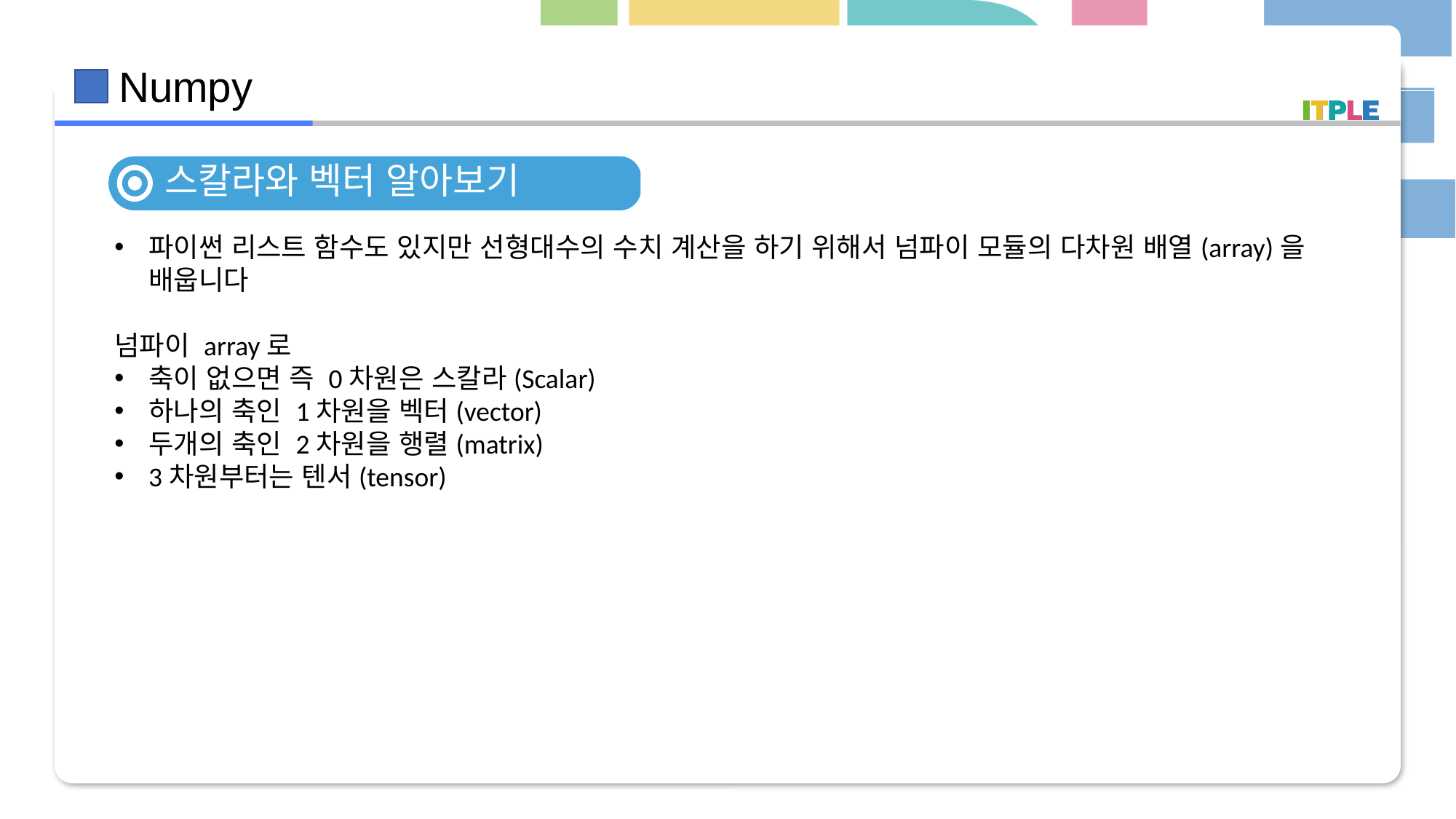

스칼라와 벡터 알아보기
파이썬 리스트 함수도 있지만 선형대수의 수치 계산을 하기 위해서 넘파이 모듈의 다차원 배열(array)을 배웁니다

넘파이 array로
축이 없으면 즉 0차원은 스칼라(Scalar)
하나의 축인 1차원을 벡터(vector)
두개의 축인 2차원을 행렬(matrix)
3차원부터는 텐서(tensor)